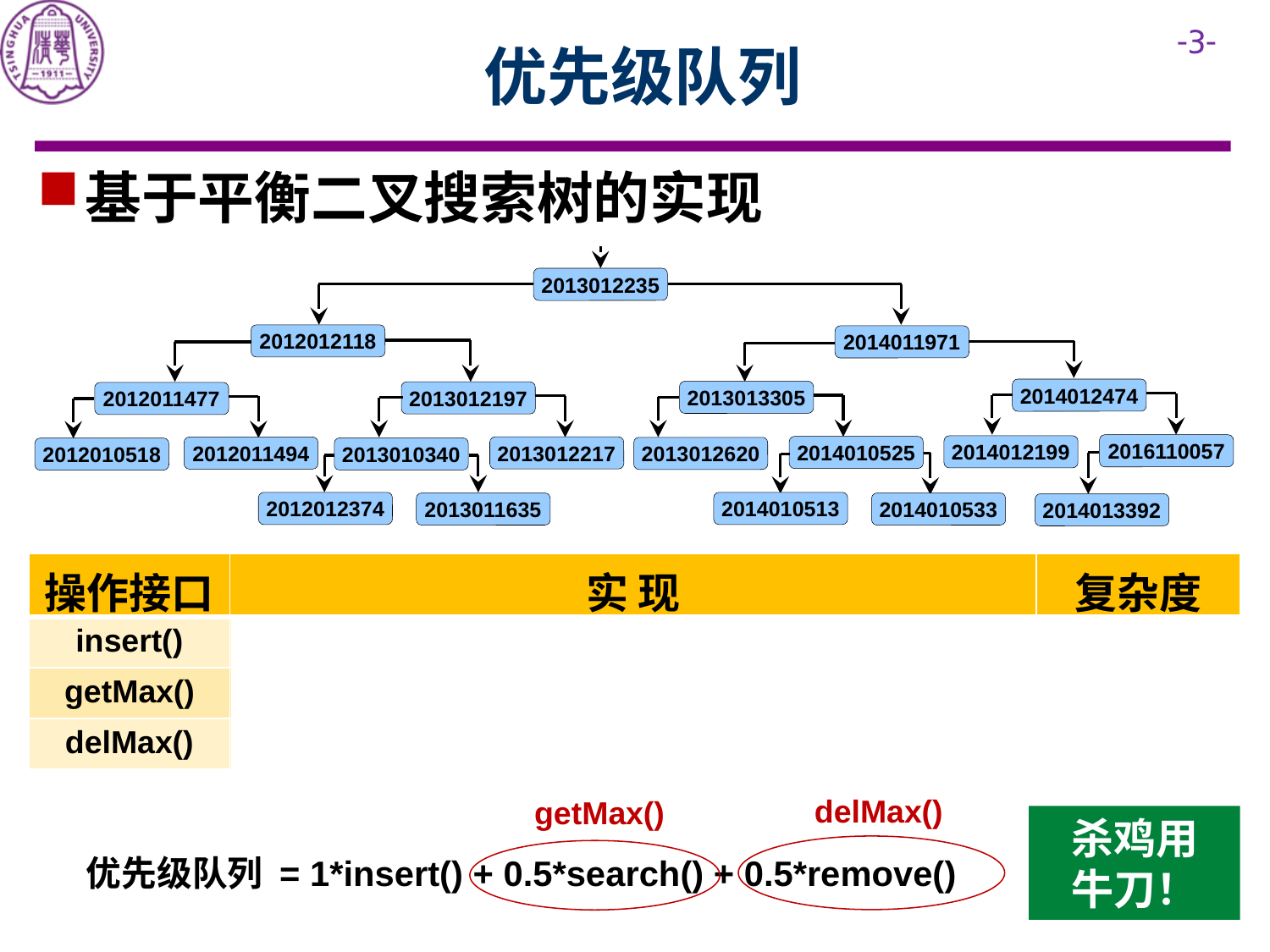

# 优先级队列
基于平衡二叉搜索树的实现
2013012235
2012012118
2014011971
2014012474
2013013305
2013012197
2012011477
2016110057
2014012199
2014010525
2013012217
2012011494
2013012620
2013010340
2012010518
2012012374
2014010513
2013011635
2014010533
2014013392
| 操作接口 | 实 现 | 复杂度 |
| --- | --- | --- |
| insert() | 平衡二叉搜索树的元素插入 | O(logn) |
| getMax() | 不断地对右子树进行访问 | O(logn) |
| delMax() | 不断地对右子树访问，删除极右元素，并维护平衡 | O(logn) |

delMax()
getMax()

优先级队列 = 1*insert() + 0.5*search() + 0.5*remove()
杀鸡用
牛刀！